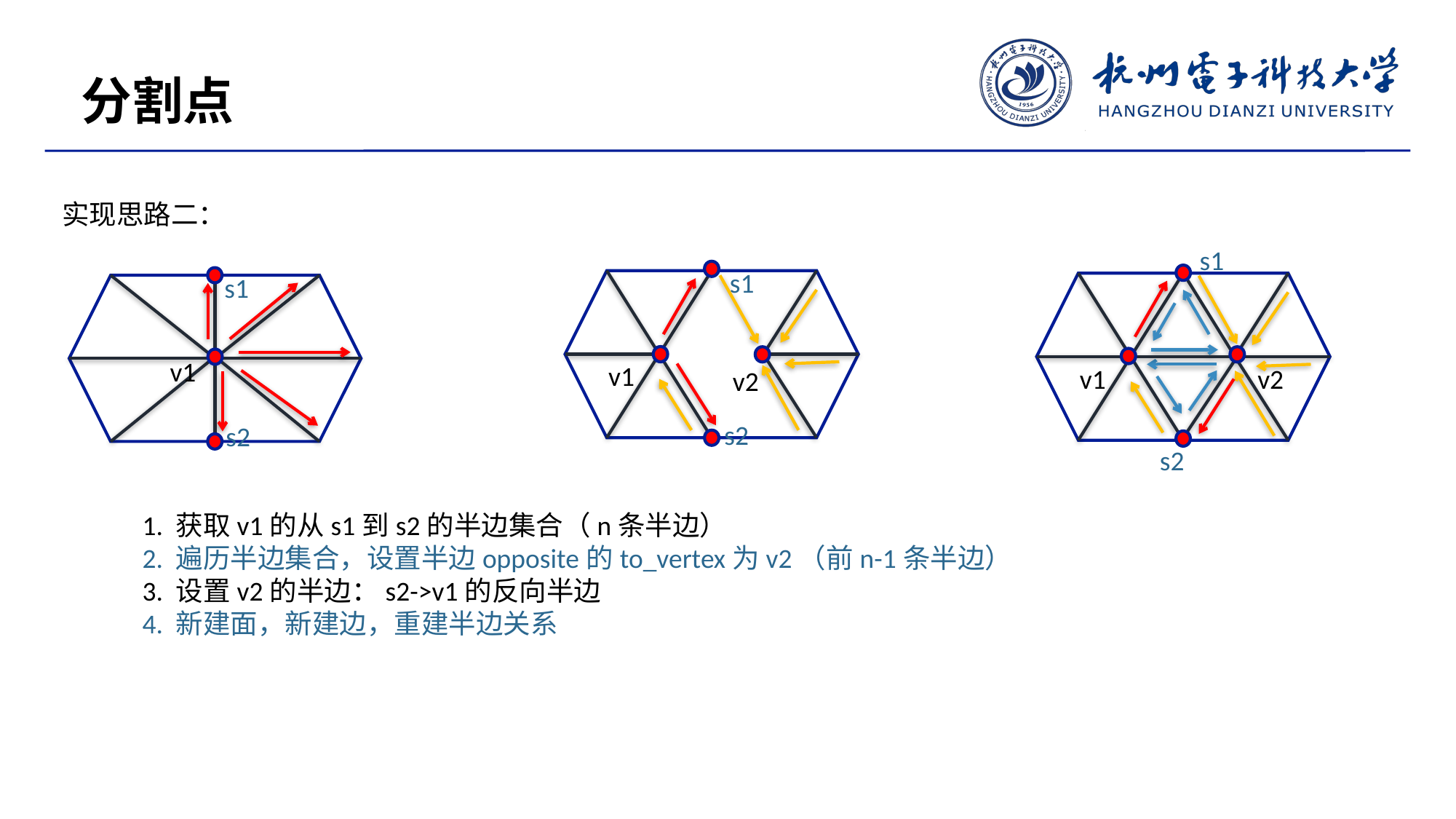

分割点
实现思路二：
s1
s1

s1

v1
s2

v1
v1
v2
v2
s2

s2
1. 获取v1的从s1到s2的半边集合（n条半边）
2. 遍历半边集合，设置半边opposite的to_vertex为v2（前n-1条半边）
3. 设置v2的半边：s2->v1的反向半边
4. 新建面，新建边，重建半边关系